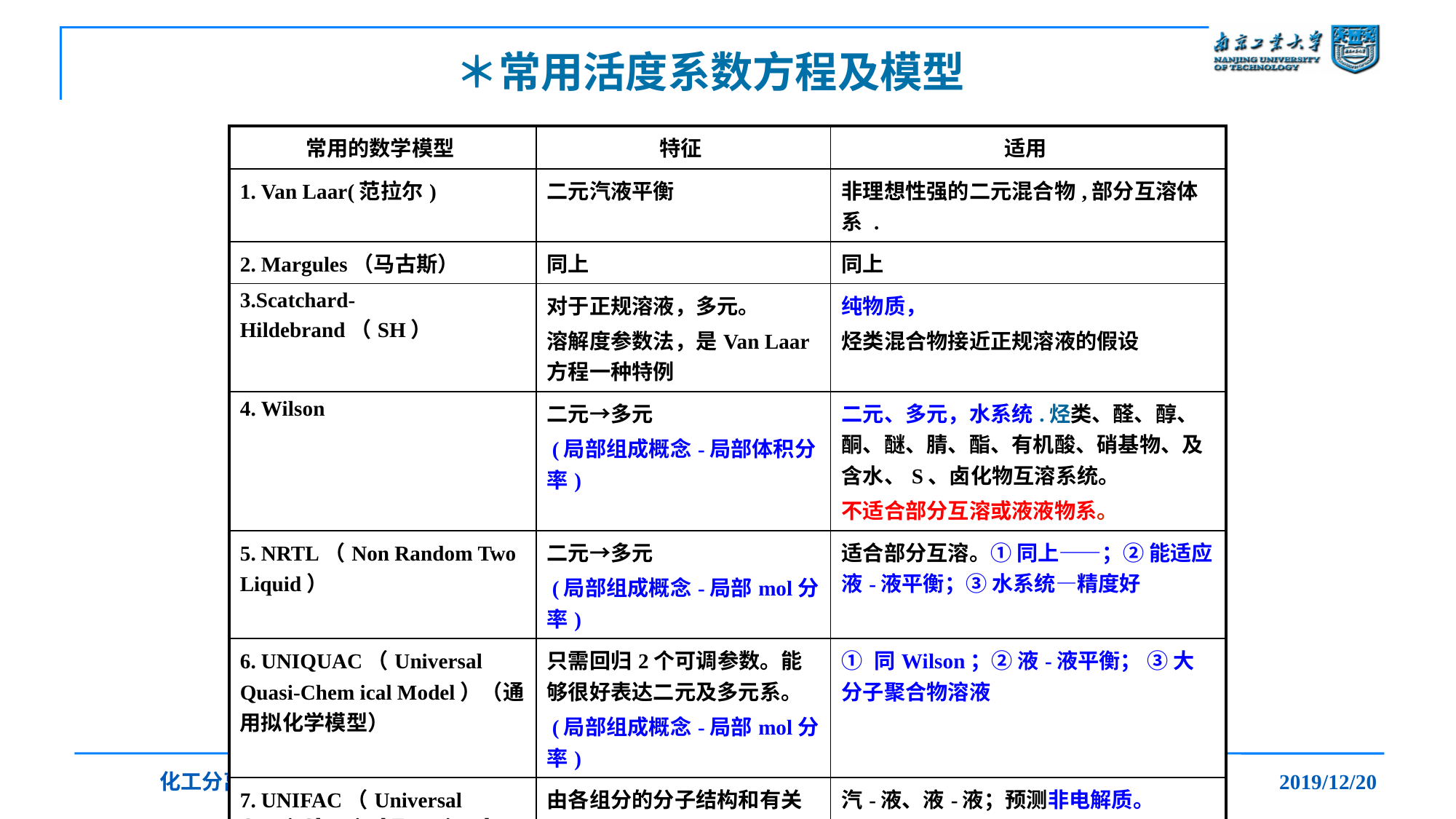

# ＊常用活度系数方程及模型
| 常用的数学模型 | 特征 | 适用 |
| --- | --- | --- |
| 1. Van Laar(范拉尔) | 二元汽液平衡 | 非理想性强的二元混合物,部分互溶体系 . |
| 2. Margules（马古斯） | 同上 | 同上 |
| 3.Scatchard-Hildebrand（SH） | 对于正规溶液，多元。 溶解度参数法，是Van Laar方程一种特例 | 纯物质， 烃类混合物接近正规溶液的假设 |
| 4. Wilson | 二元→多元 (局部组成概念-局部体积分率) | 二元、多元，水系统.烃类、醛、醇、酮、醚、腈、酯、有机酸、硝基物、及含水、S、卤化物互溶系统。 不适合部分互溶或液液物系。 |
| 5. NRTL（Non Random Two Liquid） | 二元→多元 (局部组成概念-局部mol分率) | 适合部分互溶。① 同上——；② 能适应液-液平衡；③ 水系统—精度好 |
| 6. UNIQUAC（Universal Quasi-Chem ical Model）（通用拟化学模型） | 只需回归2个可调参数。能够很好表达二元及多元系。 (局部组成概念-局部mol分率) | ① 同Wilson；② 液-液平衡； ③ 大分子聚合物溶液 |
| 7. UNIFAC（Universal Quasi-Chemical Functional Group Activity Coefficient）（通用拟化学官能团模型） | 由各组分的分子结构和有关的官能团计算活度系数 （基团贡献法） | 汽-液、液-液；预测非电解质。 |

化工分离工程
114
2019/12/20